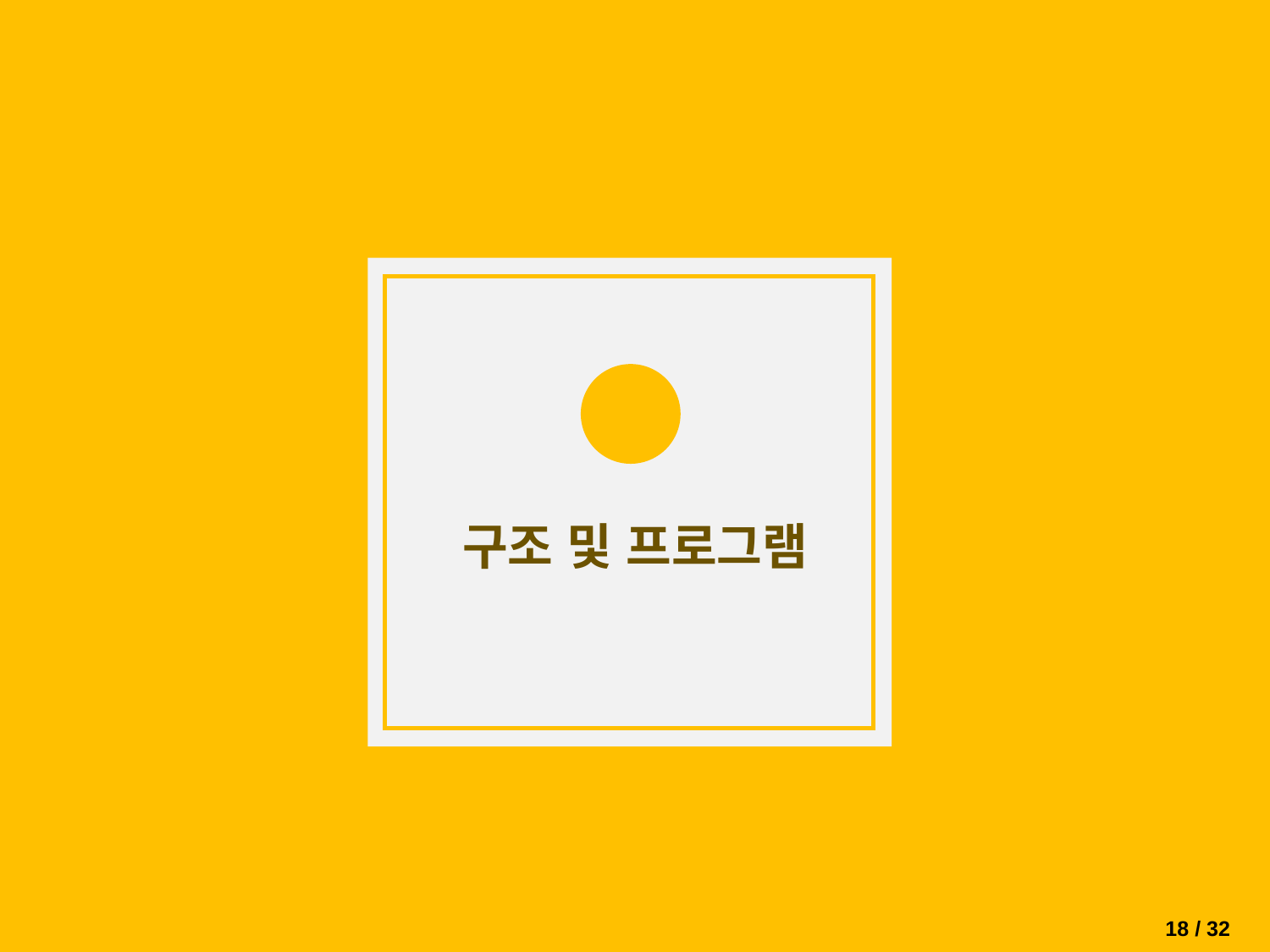

03
구조 및 프로그램
18 / 32